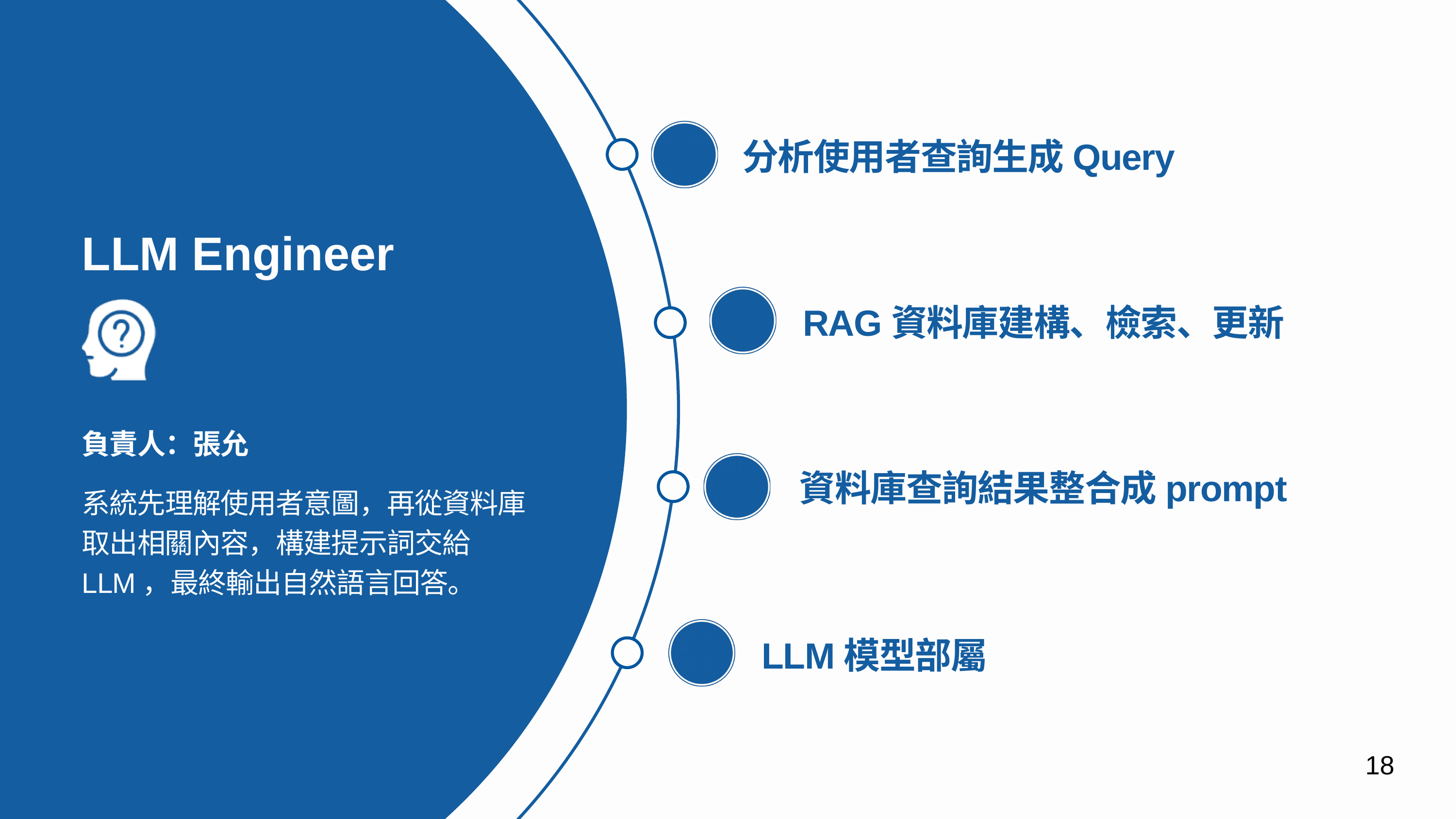

分析使用者查詢生成Query

LLM Engineer

RAG資料庫建構、檢索、更新

負責人：張允

資料庫查詢結果整合成prompt

系統先理解使用者意圖，再從資料庫取出相關內容，構建提示詞交給 LLM，最終輸出自然語言回答。

LLM模型部屬

18